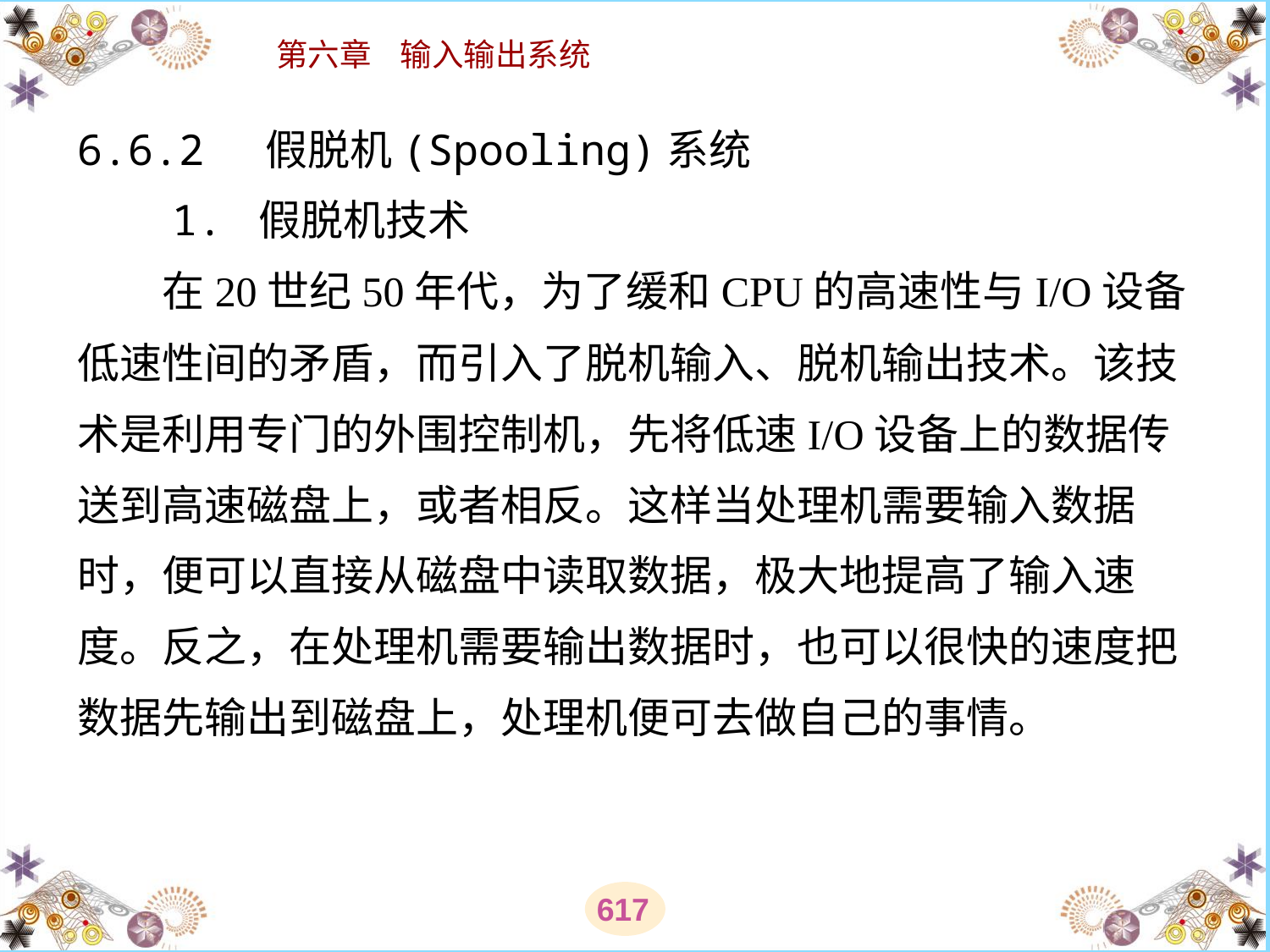

# 6.6.2  假脱机(Spooling)系统 　　1. 假脱机技术 　　在20世纪50年代，为了缓和CPU的高速性与I/O设备低速性间的矛盾，而引入了脱机输入、脱机输出技术。该技术是利用专门的外围控制机，先将低速I/O设备上的数据传送到高速磁盘上，或者相反。这样当处理机需要输入数据时，便可以直接从磁盘中读取数据，极大地提高了输入速度。反之，在处理机需要输出数据时，也可以很快的速度把数据先输出到磁盘上，处理机便可去做自己的事情。